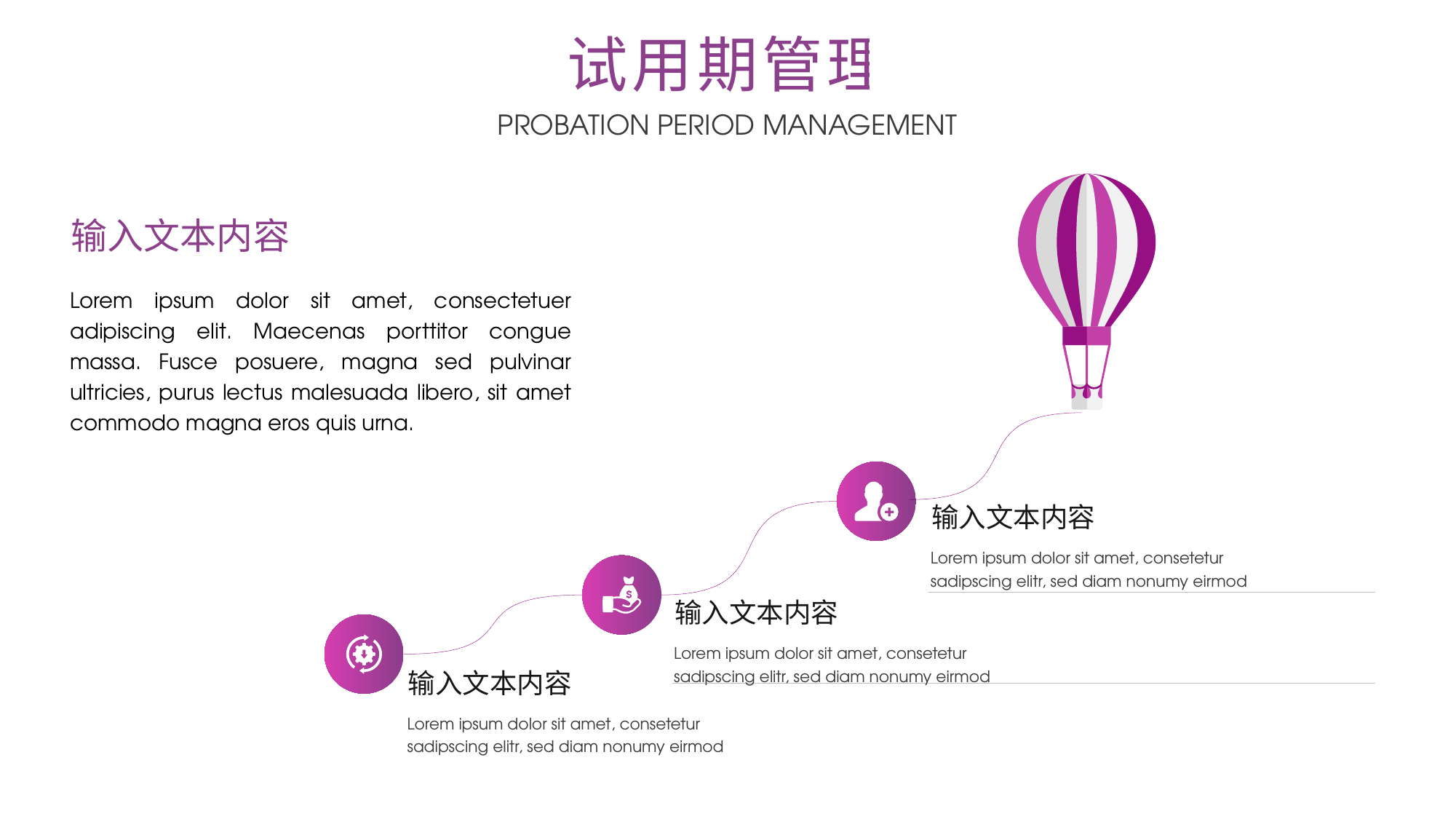

试用期管理
PROBATION PERIOD MANAGEMENT

输入文本内容
Lorem ipsum dolor sit amet, consectetuer adipiscing elit. Maecenas porttitor congue massa. Fusce posuere, magna sed pulvinar ultricies, purus lectus malesuada libero, sit amet commodo magna eros quis urna.

输入文本内容
Lorem ipsum dolor sit amet, consetetur sadipscing elitr, sed diam nonumy eirmod

输入文本内容
Lorem ipsum dolor sit amet, consetetur sadipscing elitr, sed diam nonumy eirmod

输入文本内容
Lorem ipsum dolor sit amet, consetetur sadipscing elitr, sed diam nonumy eirmod